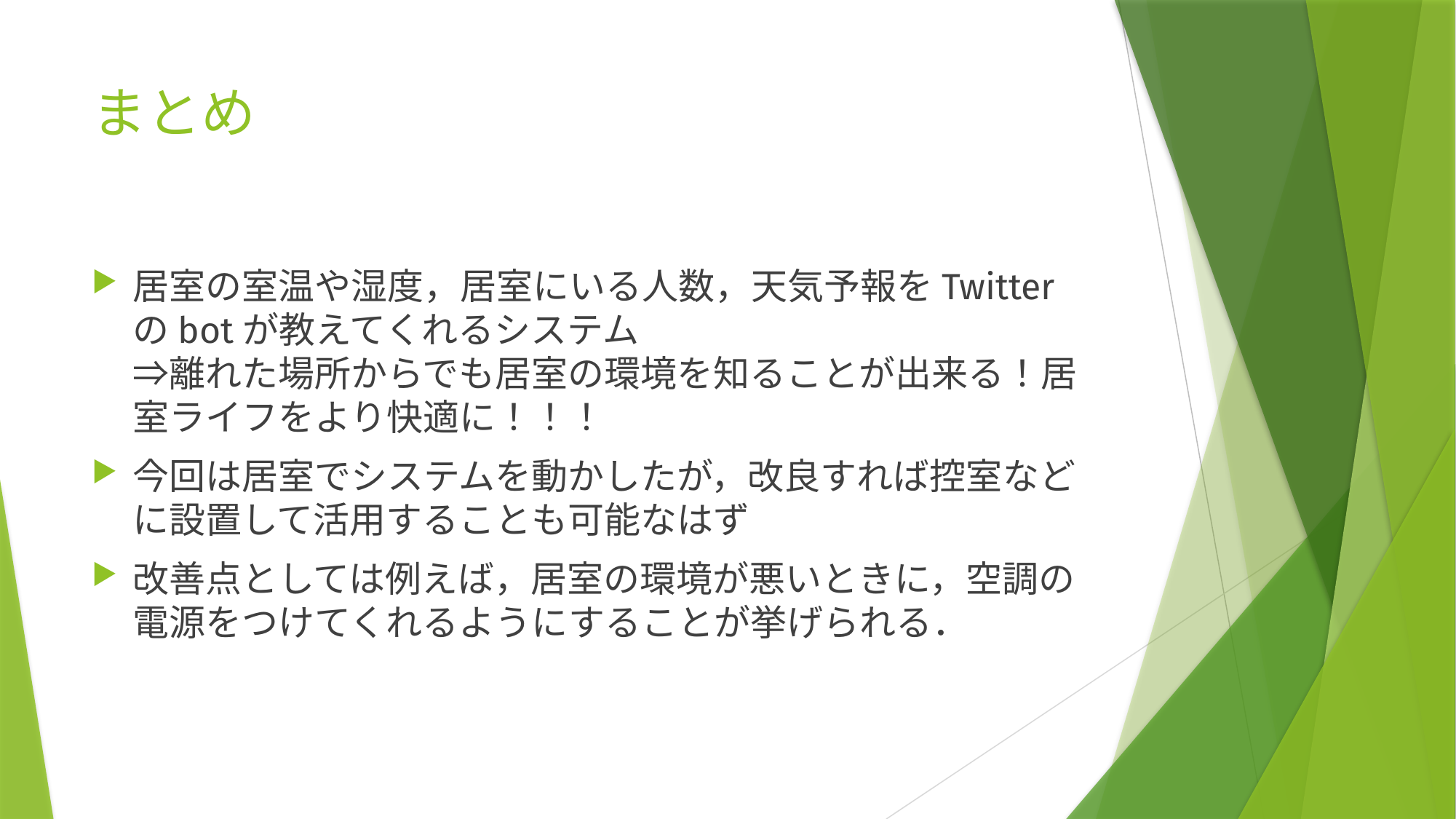

# まとめ
居室の室温や湿度，居室にいる人数，天気予報をTwitterのbotが教えてくれるシステム
⇒離れた場所からでも居室の環境を知ることが出来る！居室ライフをより快適に！！！
今回は居室でシステムを動かしたが，改良すれば控室などに設置して活用することも可能なはず
改善点としては例えば，居室の環境が悪いときに，空調の電源をつけてくれるようにすることが挙げられる．